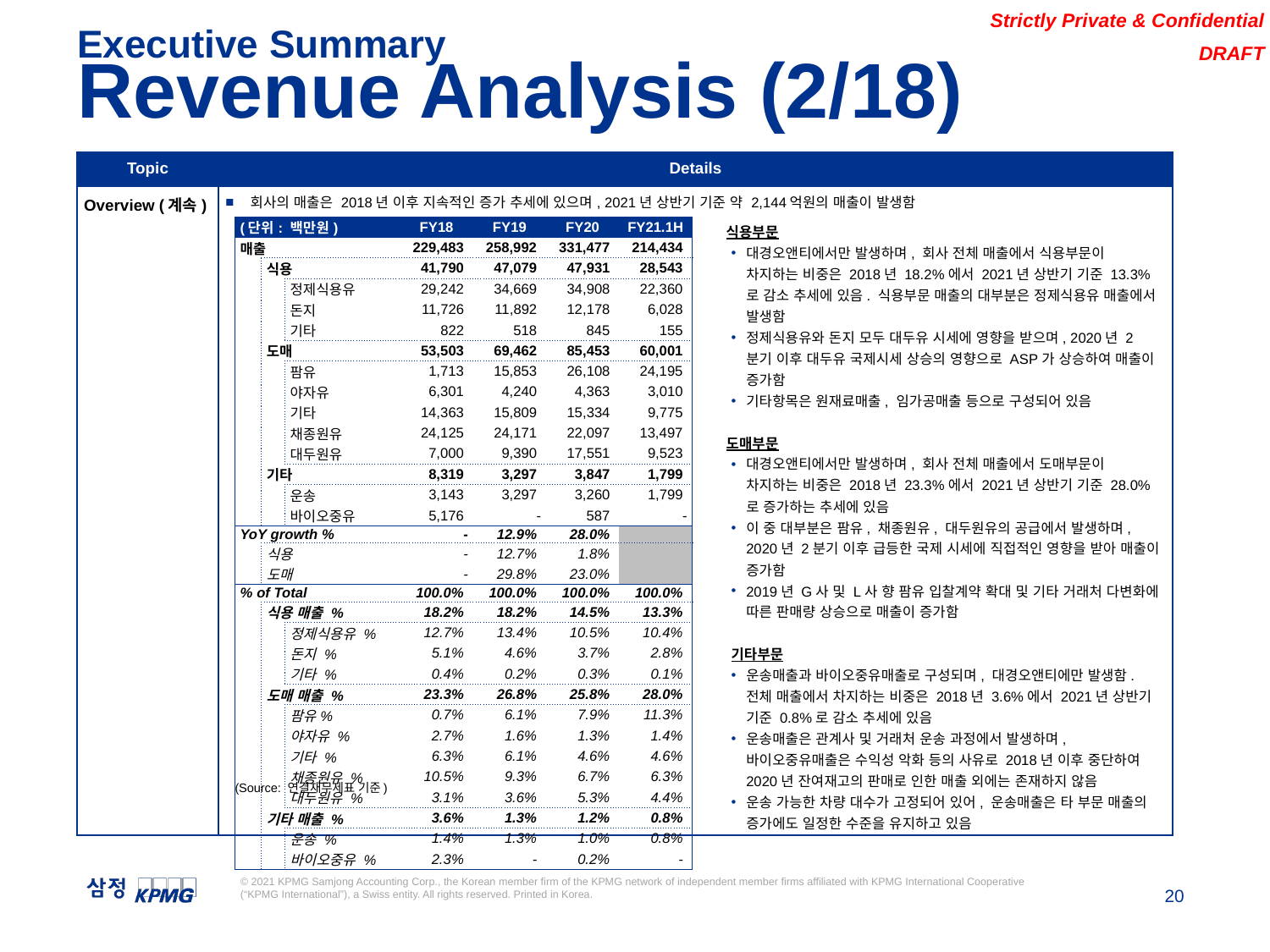

Executive Summary
Revenue Analysis (2/18)
| Topic | Details |
| --- | --- |
| Overview (계속) | 회사의 매출은 2018년 이후 지속적인 증가 추세에 있으며, 2021년 상반기 기준 약 2,144억원의 매출이 발생함 |
식용부문
대경오앤티에서만 발생하며, 회사 전체 매출에서 식용부문이 차지하는 비중은 2018년 18.2%에서 2021년 상반기 기준 13.3% 로 감소 추세에 있음. 식용부문 매출의 대부분은 정제식용유 매출에서 발생함
정제식용유와 돈지 모두 대두유 시세에 영향을 받으며, 2020년 2분기 이후 대두유 국제시세 상승의 영향으로 ASP가 상승하여 매출이 증가함
기타항목은 원재료매출, 임가공매출 등으로 구성되어 있음

도매부문
대경오앤티에서만 발생하며, 회사 전체 매출에서 도매부문이 차지하는 비중은 2018년 23.3%에서 2021년 상반기 기준 28.0% 로 증가하는 추세에 있음
이 중 대부분은 팜유, 채종원유, 대두원유의 공급에서 발생하며, 2020년 2분기 이후 급등한 국제 시세에 직접적인 영향을 받아 매출이 증가함
2019년 G사 및 L사 향 팜유 입찰계약 확대 및 기타 거래처 다변화에 따른 판매량 상승으로 매출이 증가함

기타부문
운송매출과 바이오중유매출로 구성되며, 대경오앤티에만 발생함.  전체 매출에서 차지하는 비중은 2018년 3.6%에서 2021년 상반기 기준 0.8%로 감소 추세에 있음
운송매출은 관계사 및 거래처 운송 과정에서 발생하며, 바이오중유매출은 수익성 악화 등의 사유로 2018년 이후 중단하여 2020년 잔여재고의 판매로 인한 매출 외에는 존재하지 않음
운송 가능한 차량 대수가 고정되어 있어, 운송매출은 타 부문 매출의 증가에도 일정한 수준을 유지하고 있음

| (단위: 백만원) |  |  | FY18 | FY19 | FY20 | FY21.1H |
| --- | --- | --- | --- | --- | --- | --- |
| 매출 |  |  | 229,483 | 258,992 | 331,477 | 214,434 |
|  | 식용 |  | 41,790 | 47,079 | 47,931 | 28,543 |
|  |  | 정제식용유 | 29,242 | 34,669 | 34,908 | 22,360 |
|  |  | 돈지 | 11,726 | 11,892 | 12,178 | 6,028 |
|  |  | 기타 | 822 | 518 | 845 | 155 |
|  | 도매 |  | 53,503 | 69,462 | 85,453 | 60,001 |
|  |  | 팜유 | 1,713 | 15,853 | 26,108 | 24,195 |
|  |  | 야자유 | 6,301 | 4,240 | 4,363 | 3,010 |
|  |  | 기타 | 14,363 | 15,809 | 15,334 | 9,775 |
|  |  | 채종원유 | 24,125 | 24,171 | 22,097 | 13,497 |
|  |  | 대두원유 | 7,000 | 9,390 | 17,551 | 9,523 |
|  | 기타 |  | 8,319 | 3,297 | 3,847 | 1,799 |
|  |  | 운송 | 3,143 | 3,297 | 3,260 | 1,799 |
|  |  | 바이오중유 | 5,176 | - | 587 | - |
| YoY growth % |  |  | - | 12.9% | 28.0% |  |
|  | 식용 |  | - | 12.7% | 1.8% |  |
|  | 도매 |  | - | 29.8% | 23.0% |  |
| % of Total |  |  | 100.0% | 100.0% | 100.0% | 100.0% |
|  | 식용 매출 % |  | 18.2% | 18.2% | 14.5% | 13.3% |
|  |  | 정제식용유 % | 12.7% | 13.4% | 10.5% | 10.4% |
|  |  | 돈지 % | 5.1% | 4.6% | 3.7% | 2.8% |
|  |  | 기타 % | 0.4% | 0.2% | 0.3% | 0.1% |
|  | 도매 매출 % |  | 23.3% | 26.8% | 25.8% | 28.0% |
|  |  | 팜유% | 0.7% | 6.1% | 7.9% | 11.3% |
|  |  | 야자유 % | 2.7% | 1.6% | 1.3% | 1.4% |
|  |  | 기타 % | 6.3% | 6.1% | 4.6% | 4.6% |
|  |  | 채종원유 % | 10.5% | 9.3% | 6.7% | 6.3% |
|  |  | 대두원유 % | 3.1% | 3.6% | 5.3% | 4.4% |
|  | 기타 매출 % |  | 3.6% | 1.3% | 1.2% | 0.8% |
|  |  | 운송 % | 1.4% | 1.3% | 1.0% | 0.8% |
|  |  | 바이오중유 % | 2.3% | - | 0.2% | - |
(Source: 연결재무제표 기준)